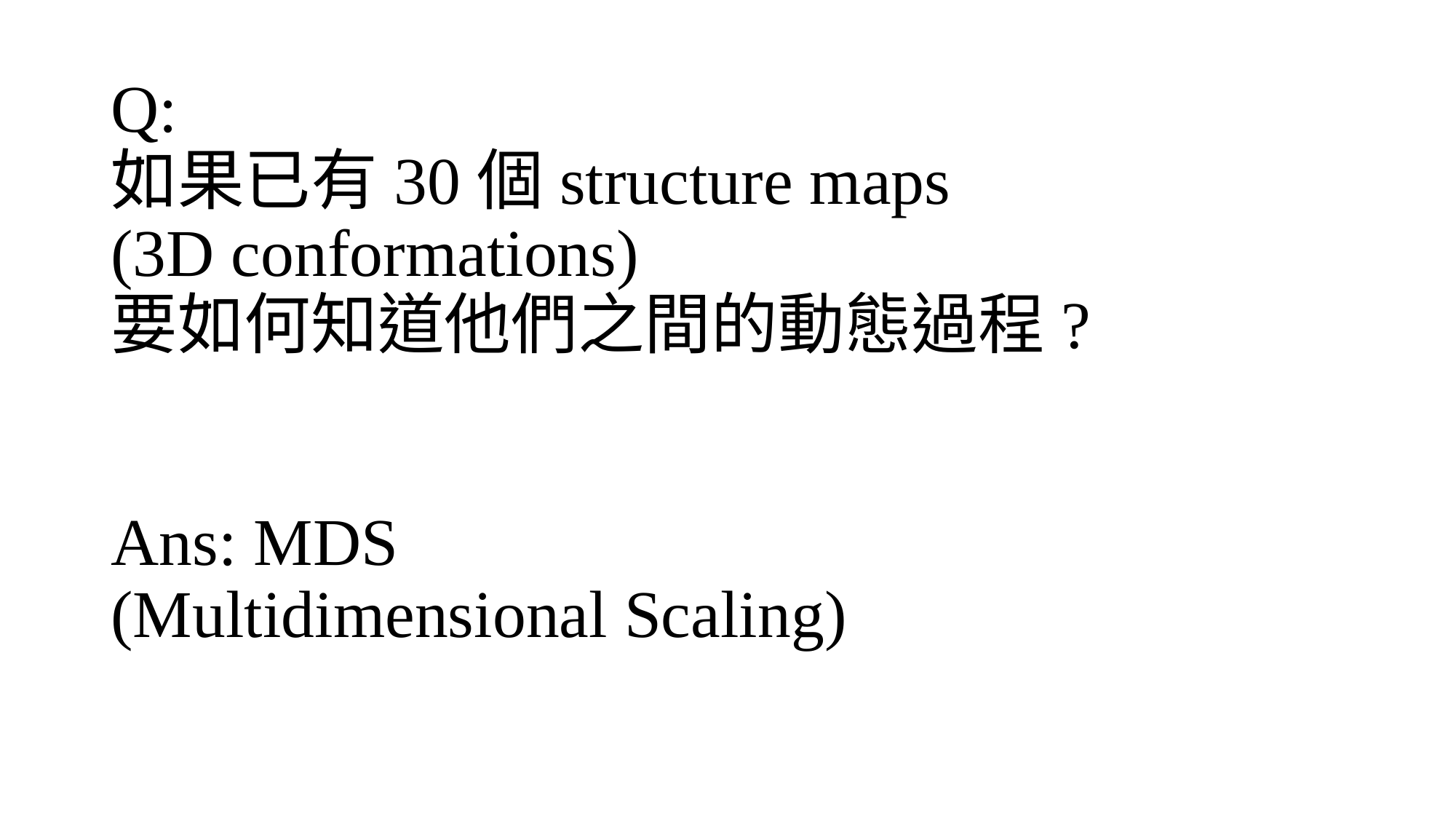

# Q: 如果已有30個structure maps (3D conformations) 要如何知道他們之間的動態過程?
Ans: MDS
(Multidimensional Scaling)